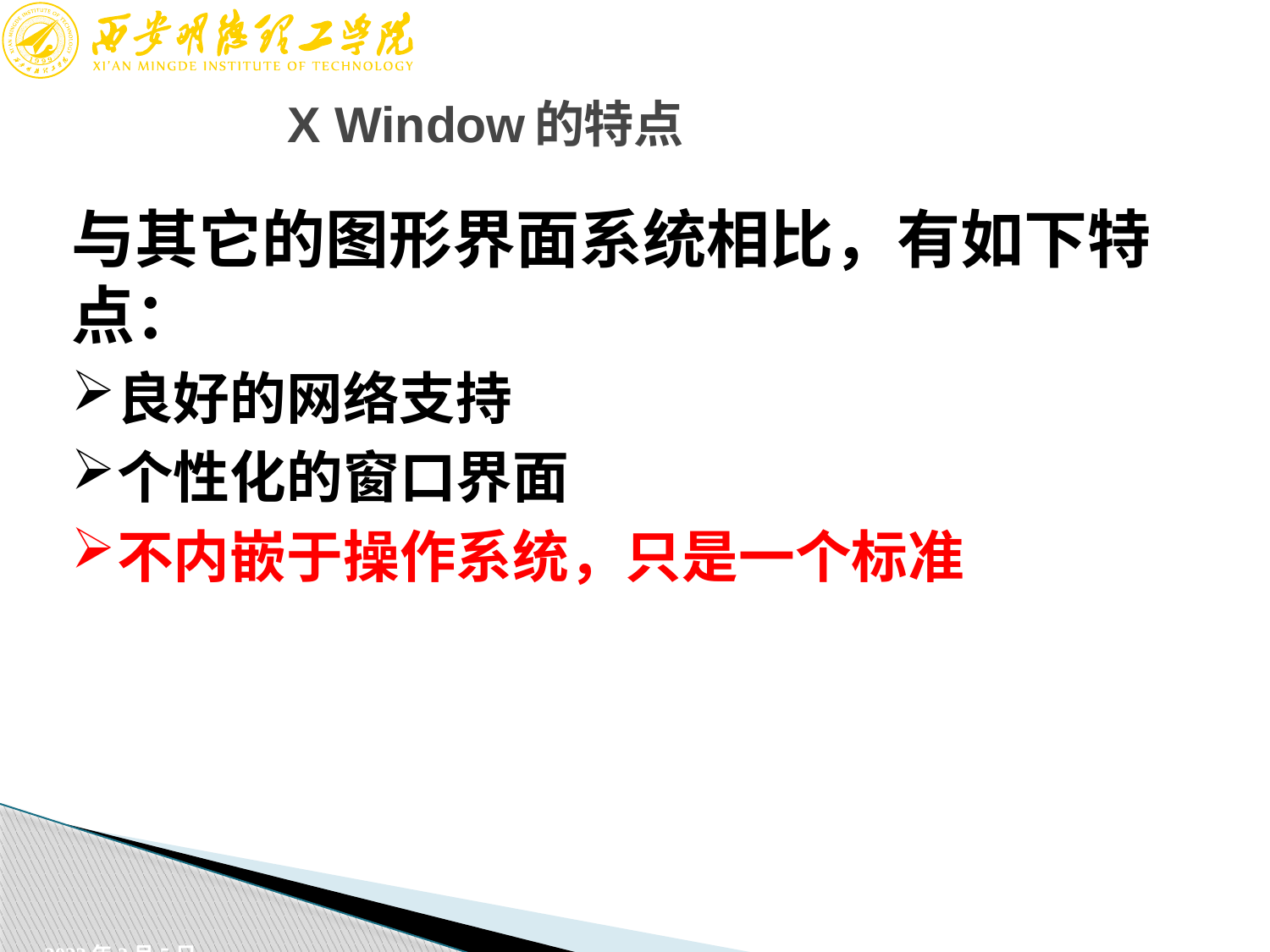

X Window的特点
与其它的图形界面系统相比，有如下特点：
良好的网络支持
个性化的窗口界面
不内嵌于操作系统，只是一个标准
2023年3月5日